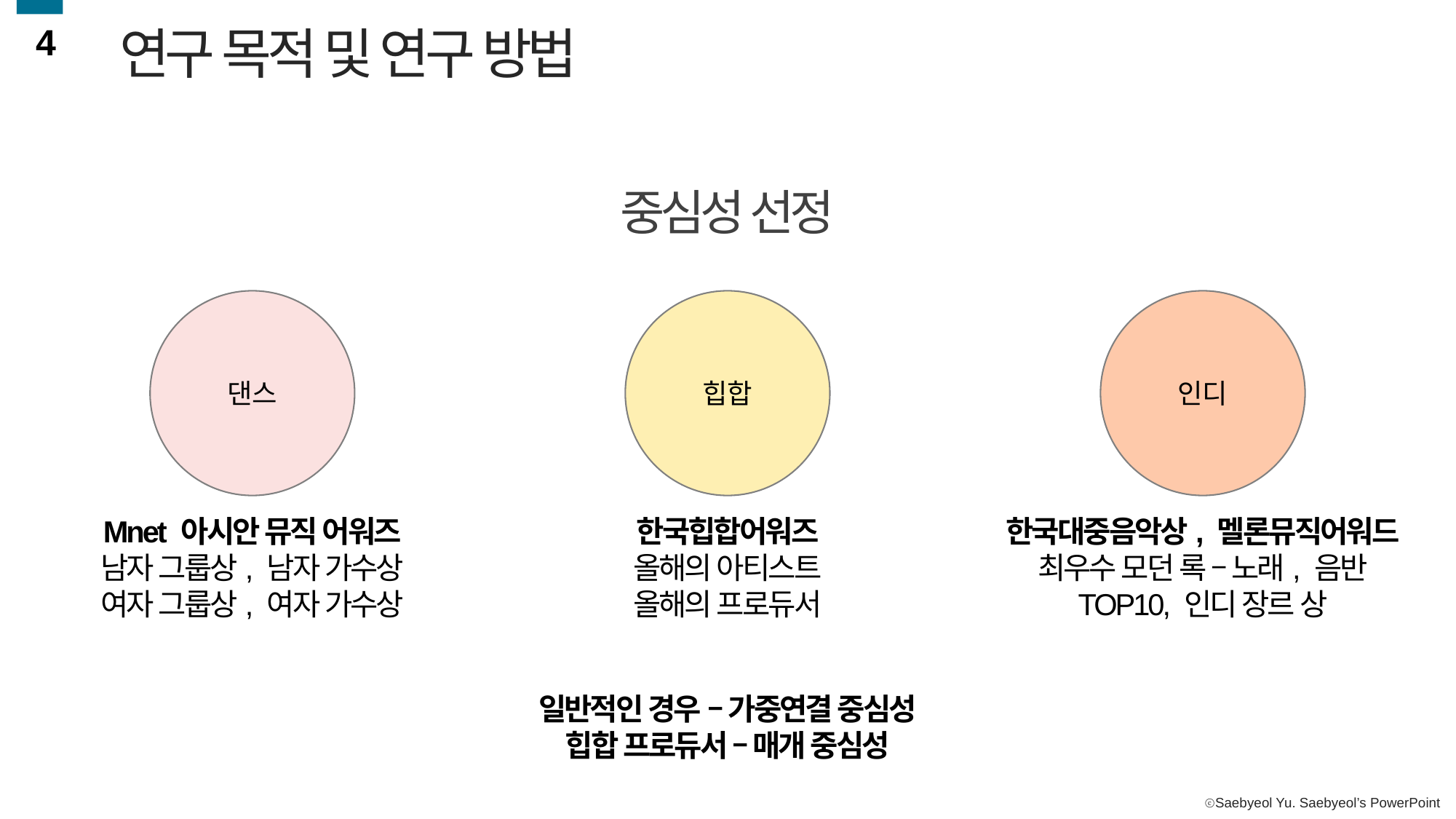

4
연구 목적 및 연구 방법
중심성 선정
댄스
힙합
인디
Mnet 아시안 뮤직 어워즈
남자 그룹상, 남자 가수상
여자 그룹상, 여자 가수상
한국힙합어워즈
올해의 아티스트
올해의 프로듀서
한국대중음악상, 멜론뮤직어워드
최우수 모던 록 – 노래, 음반
TOP10, 인디 장르 상
일반적인 경우 – 가중연결 중심성
힙합 프로듀서 – 매개 중심성